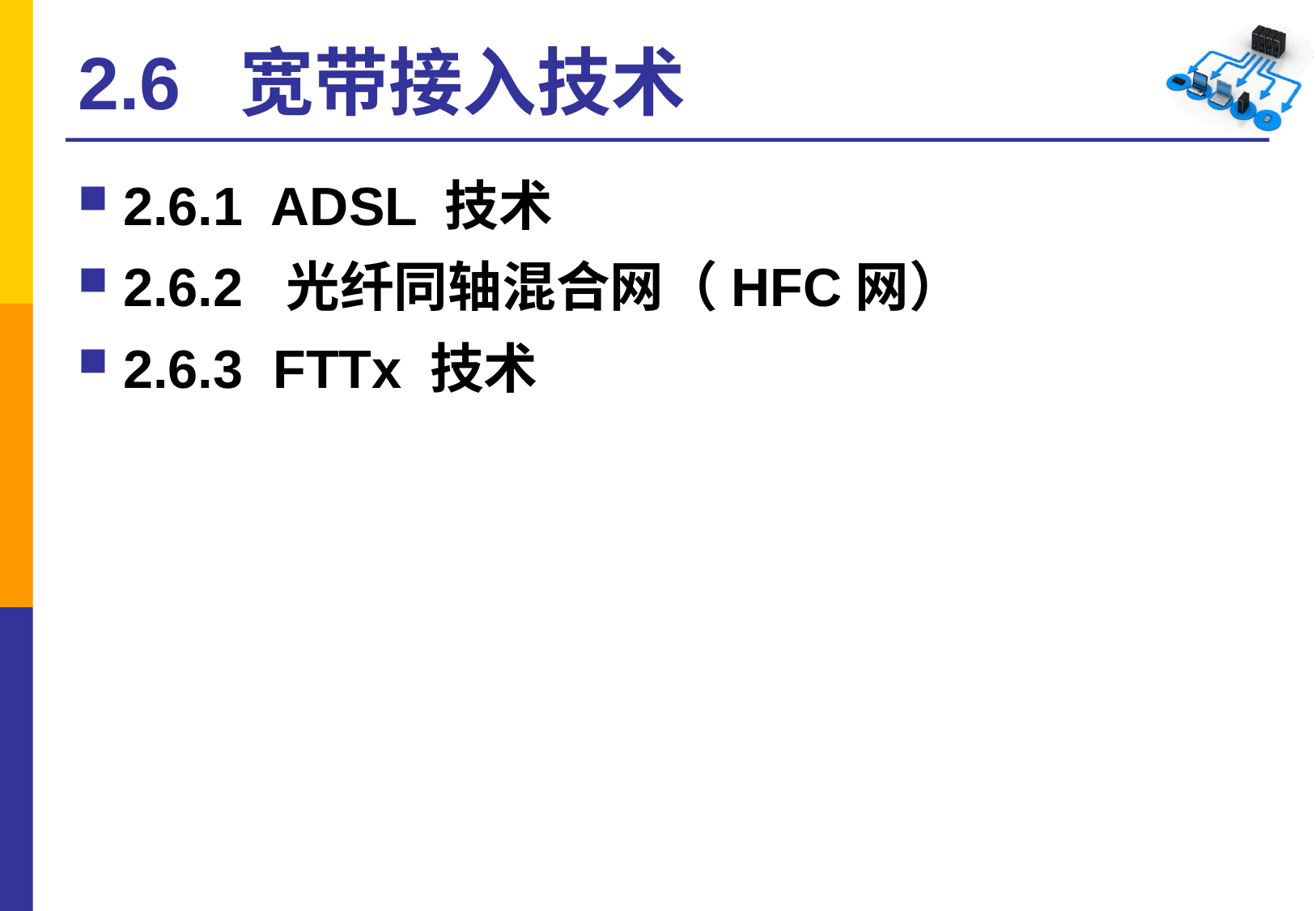

# 2.6  宽带接入技术
2.6.1  ADSL 技术
2.6.2  光纤同轴混合网（HFC网）
2.6.3  FTTx 技术